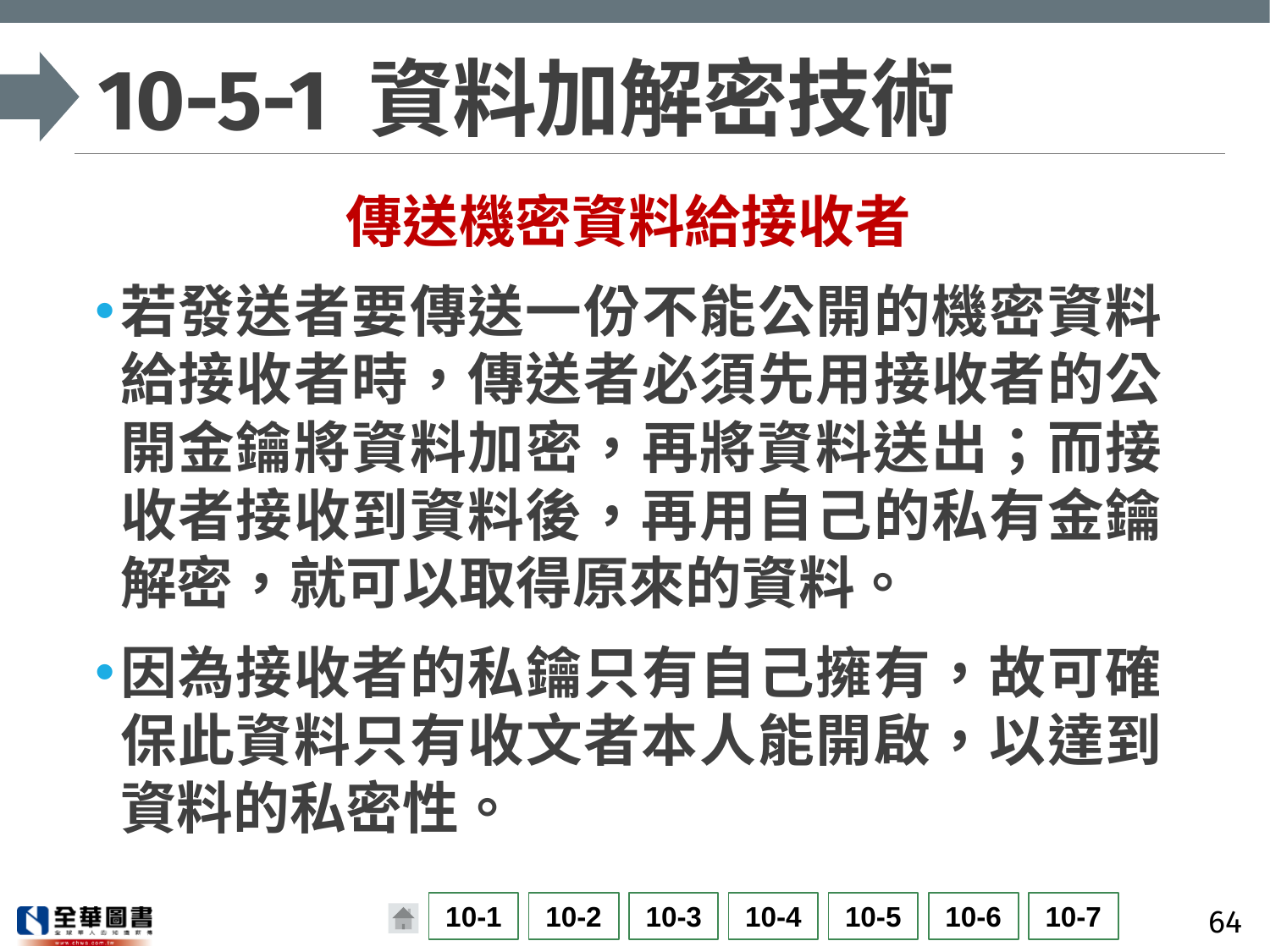

# 10-5-1 資料加解密技術
傳送機密資料給接收者
若發送者要傳送一份不能公開的機密資料給接收者時，傳送者必須先用接收者的公開金鑰將資料加密，再將資料送出；而接收者接收到資料後，再用自己的私有金鑰解密，就可以取得原來的資料。
因為接收者的私鑰只有自己擁有，故可確保此資料只有收文者本人能開啟，以達到資料的私密性。
64